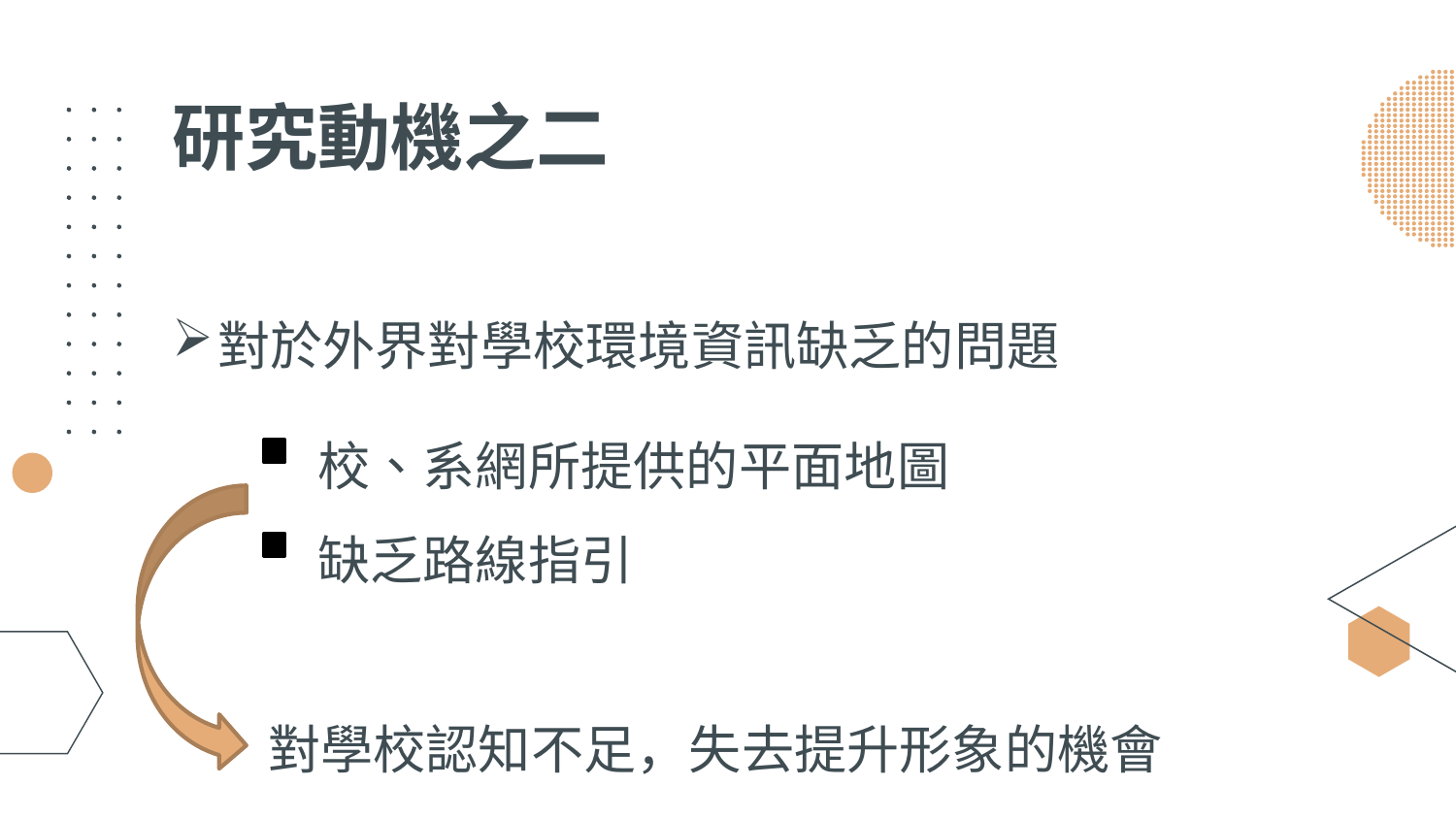

研究動機之二

對於外界對學校環境資訊缺乏的問題

	校、系網所提供的平面地圖
	缺乏路線指引

       對學校認知不足，失去提升形象的機會